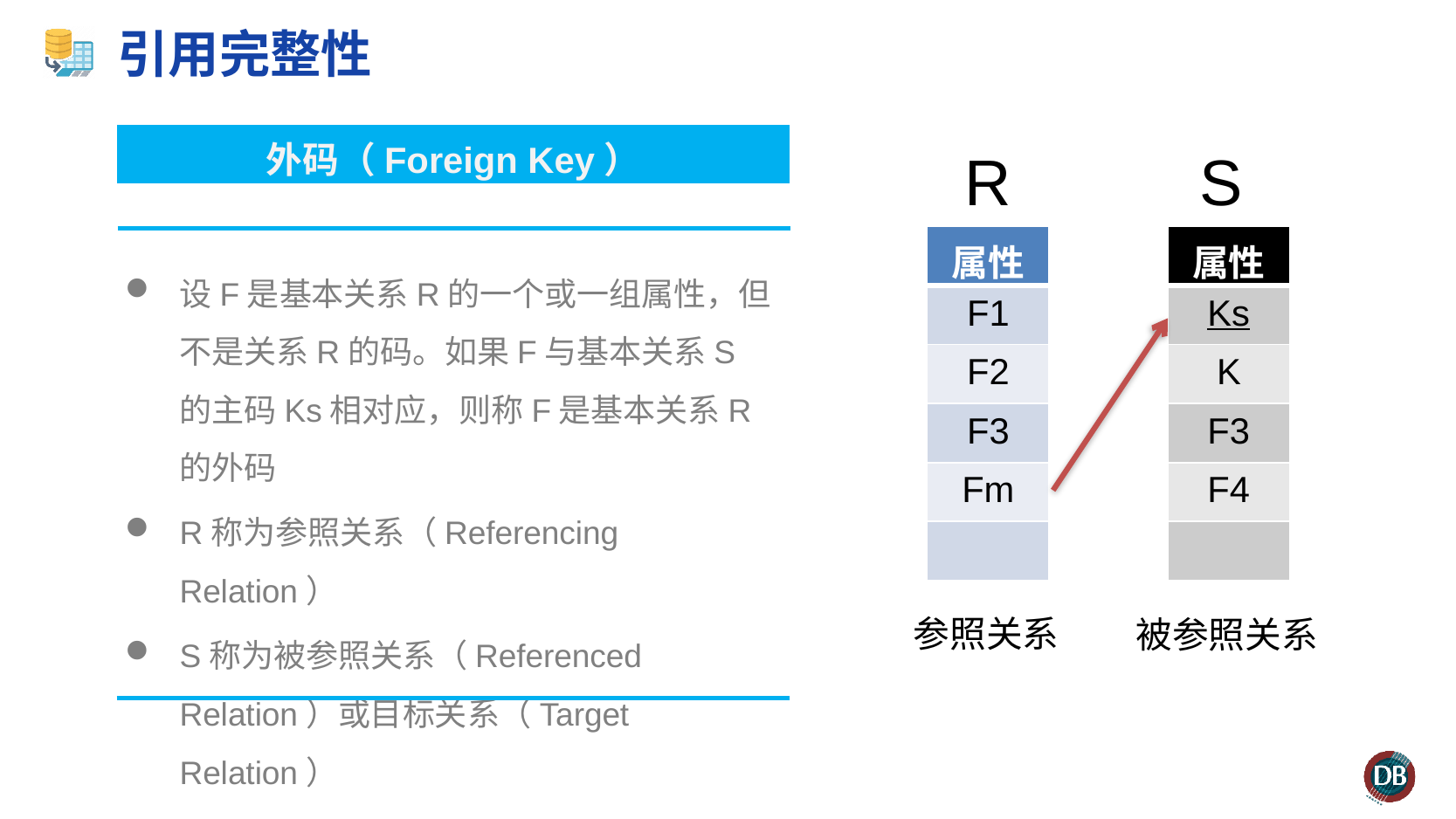

# 引用完整性
外码（Foreign Key）
R
S
| 属性 |
| --- |
| F1 |
| F2 |
| F3 |
| Fm |
|  |
| 属性 |
| --- |
| Ks |
| K |
| F3 |
| F4 |
|  |
设F是基本关系R的一个或一组属性，但不是关系R的码。如果F与基本关系S的主码Ks相对应，则称F是基本关系R的外码
R称为参照关系（Referencing  Relation）
S称为被参照关系（Referenced Relation）或目标关系（Target Relation）
参照关系
被参照关系